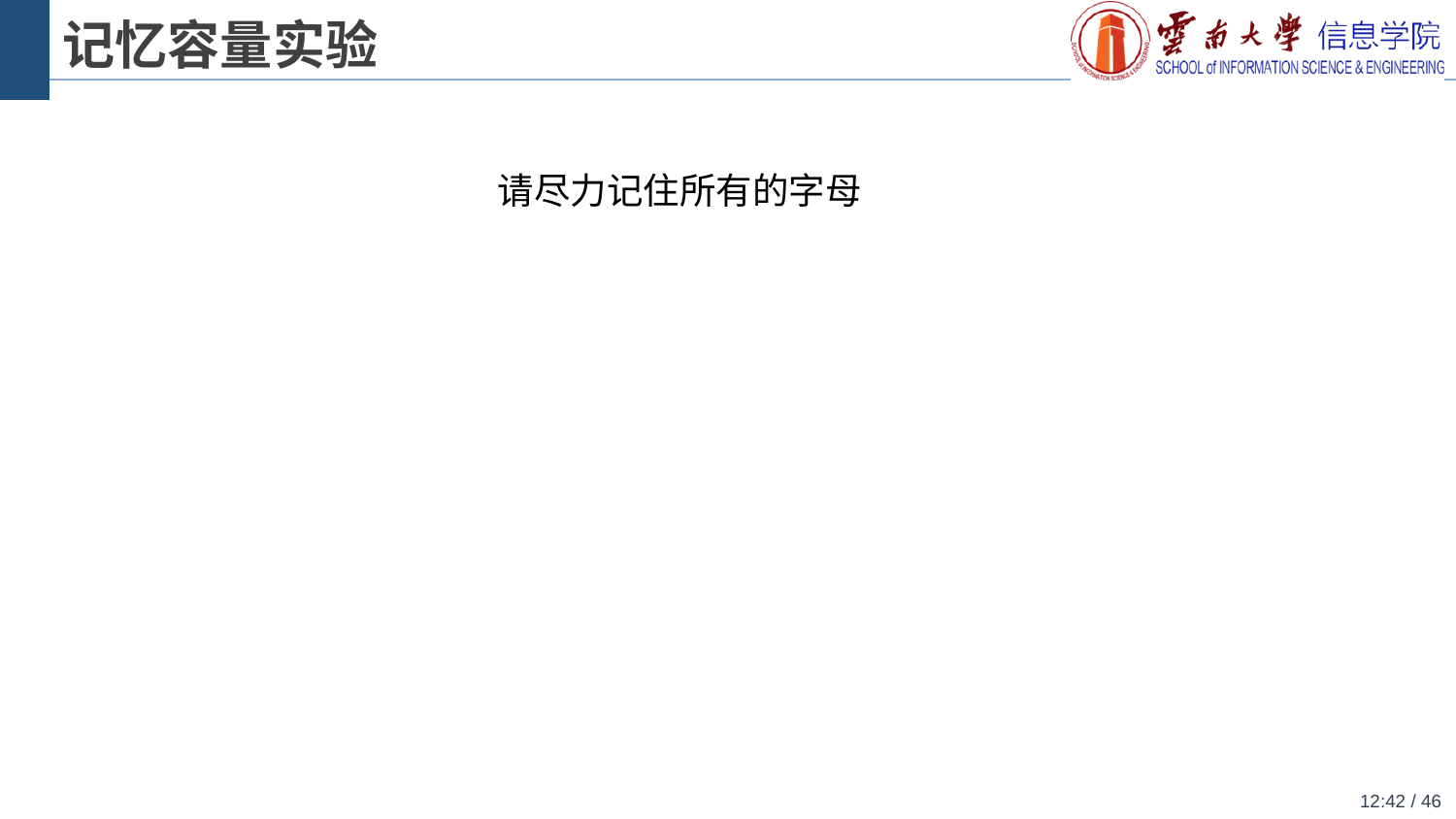

# 记忆容量实验

请尽力记住所有的字母
E P G L A K S

L O D T M X H R U